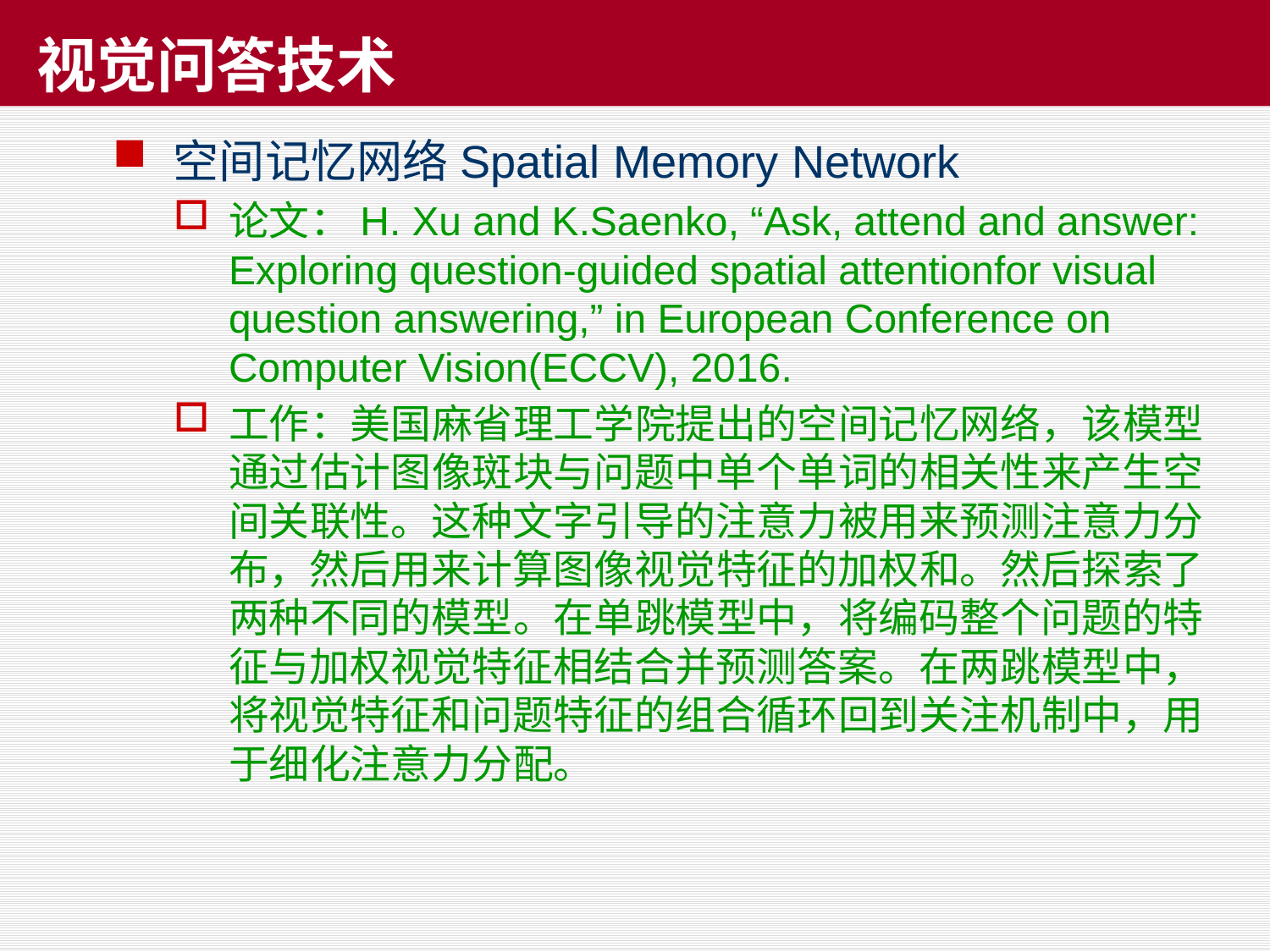

# 视觉问答技术
空间记忆网络Spatial Memory Network
论文：H. Xu and K.Saenko, “Ask, attend and answer: Exploring question-guided spatial attentionfor visual question answering,” in European Conference on Computer Vision(ECCV), 2016.
工作：美国麻省理工学院提出的空间记忆网络，该模型通过估计图像斑块与问题中单个单词的相关性来产生空间关联性。这种文字引导的注意力被用来预测注意力分布，然后用来计算图像视觉特征的加权和。然后探索了两种不同的模型。在单跳模型中，将编码整个问题的特征与加权视觉特征相结合并预测答案。在两跳模型中，将视觉特征和问题特征的组合循环回到关注机制中，用于细化注意力分配。